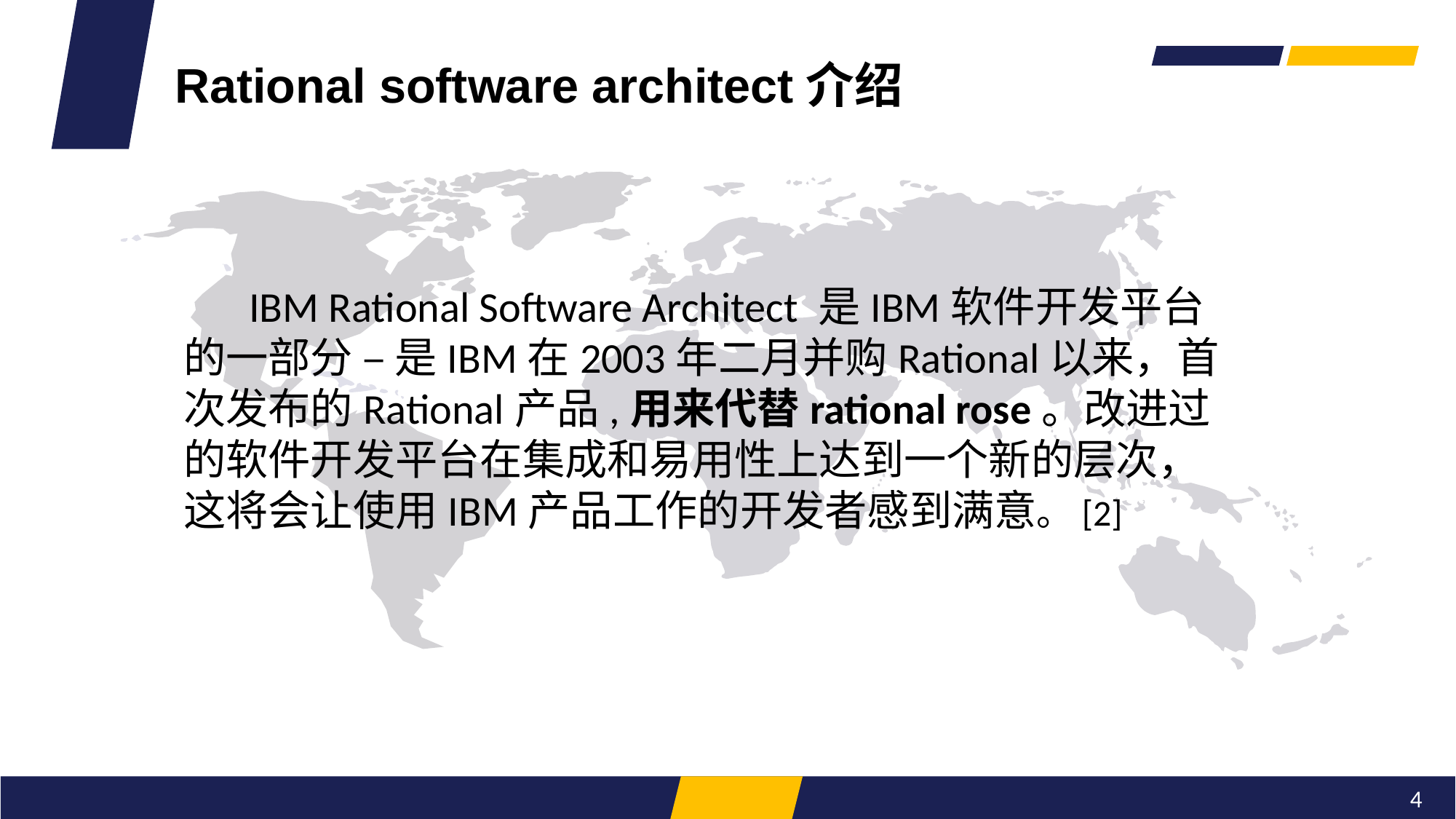

Rational software architect介绍

        IBM Rational Software Architect 是IBM软件开发平台的一部分 – 是IBM在2003年二月并购Rational以来，首次发布的Rational产品,用来代替rational rose。改进过的软件开发平台在集成和易用性上达到一个新的层次，这将会让使用IBM产品工作的开发者感到满意。[2]
4